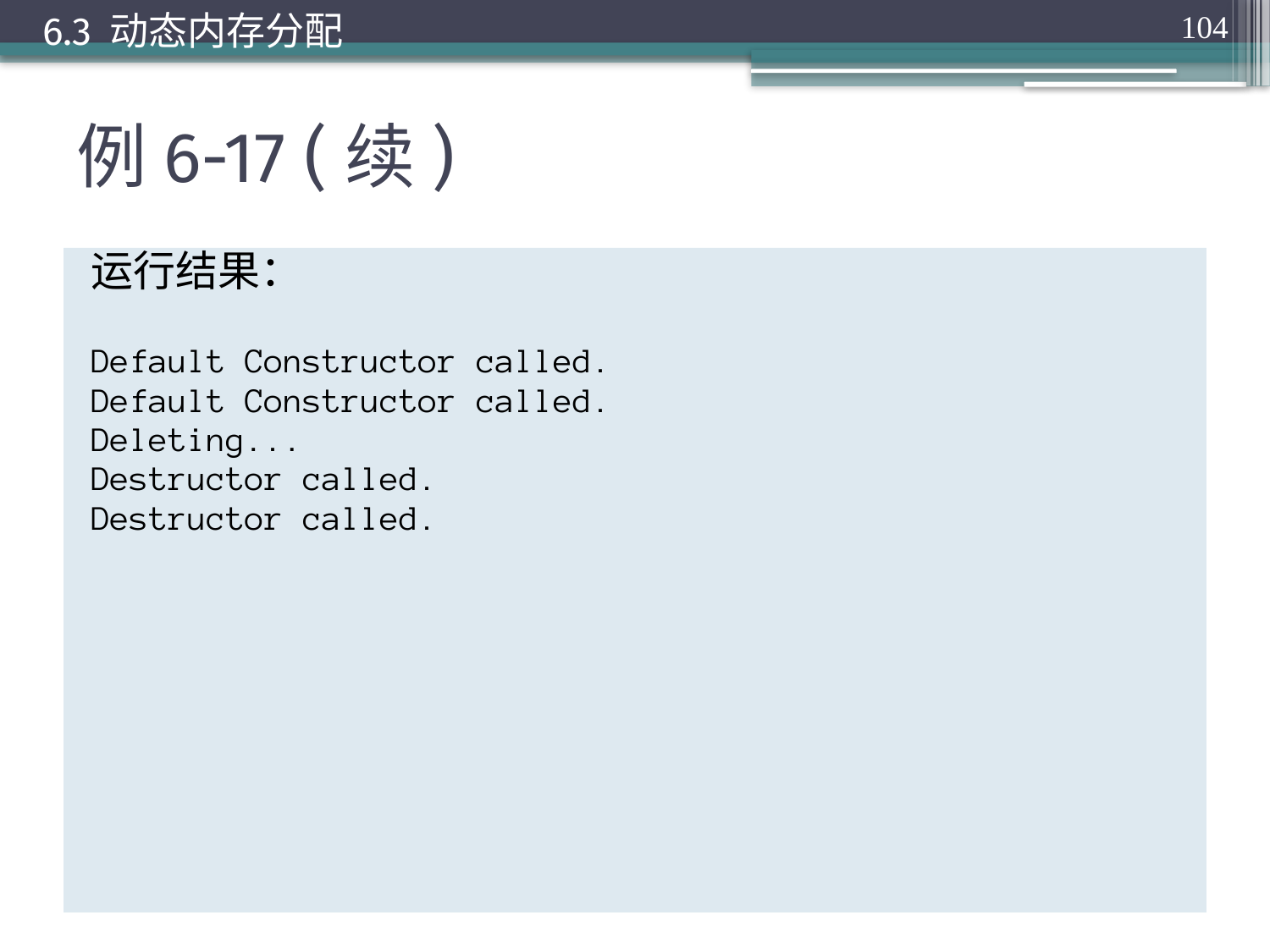

6.3 动态内存分配
104
# 例6-17 (续)
运行结果：

Default Constructor called.
Default Constructor called.
Deleting...
Destructor called.
Destructor called.